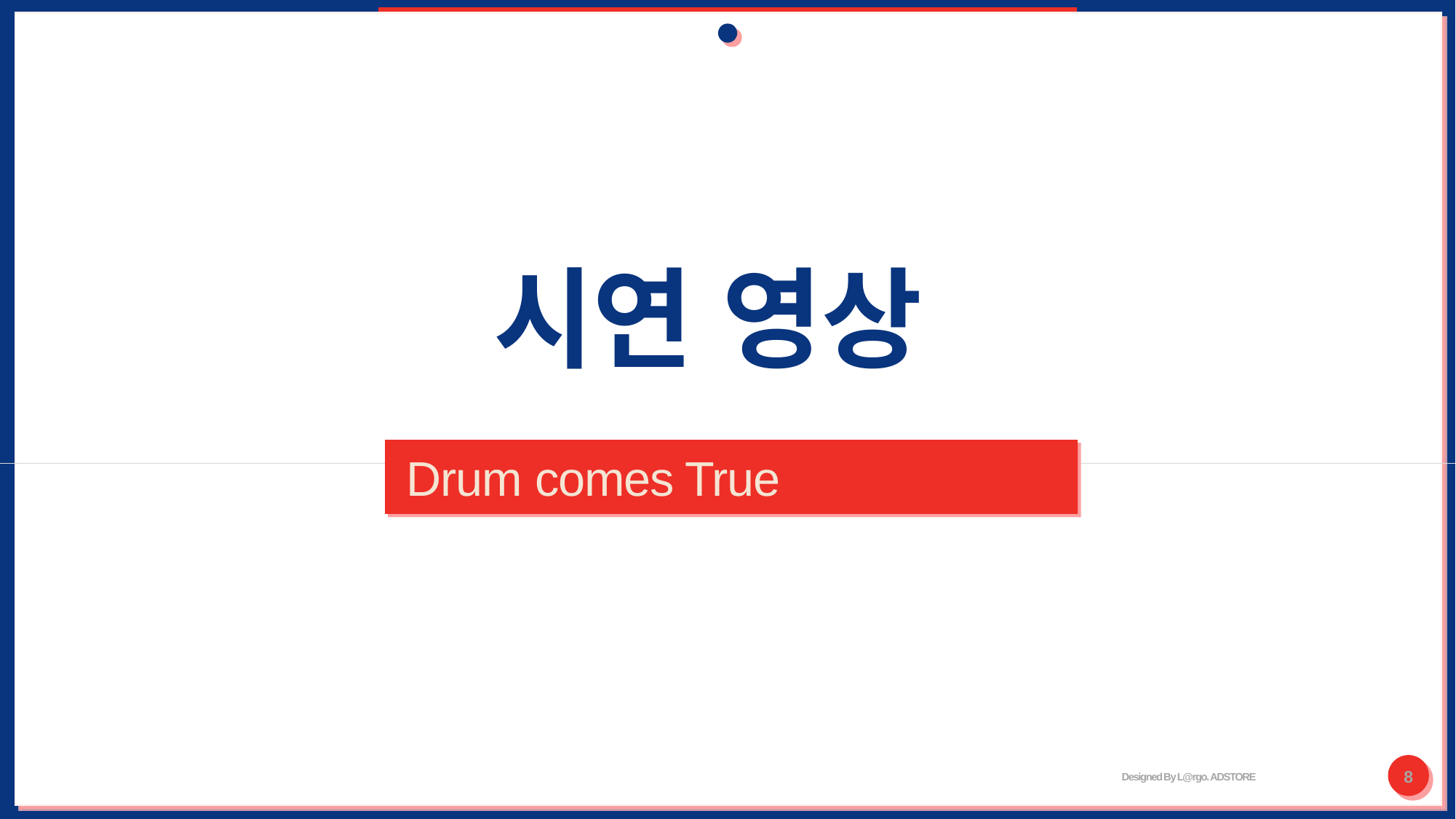

# 시연 영상
Drum comes True
Designed By L@rgo. ADSTORE
8